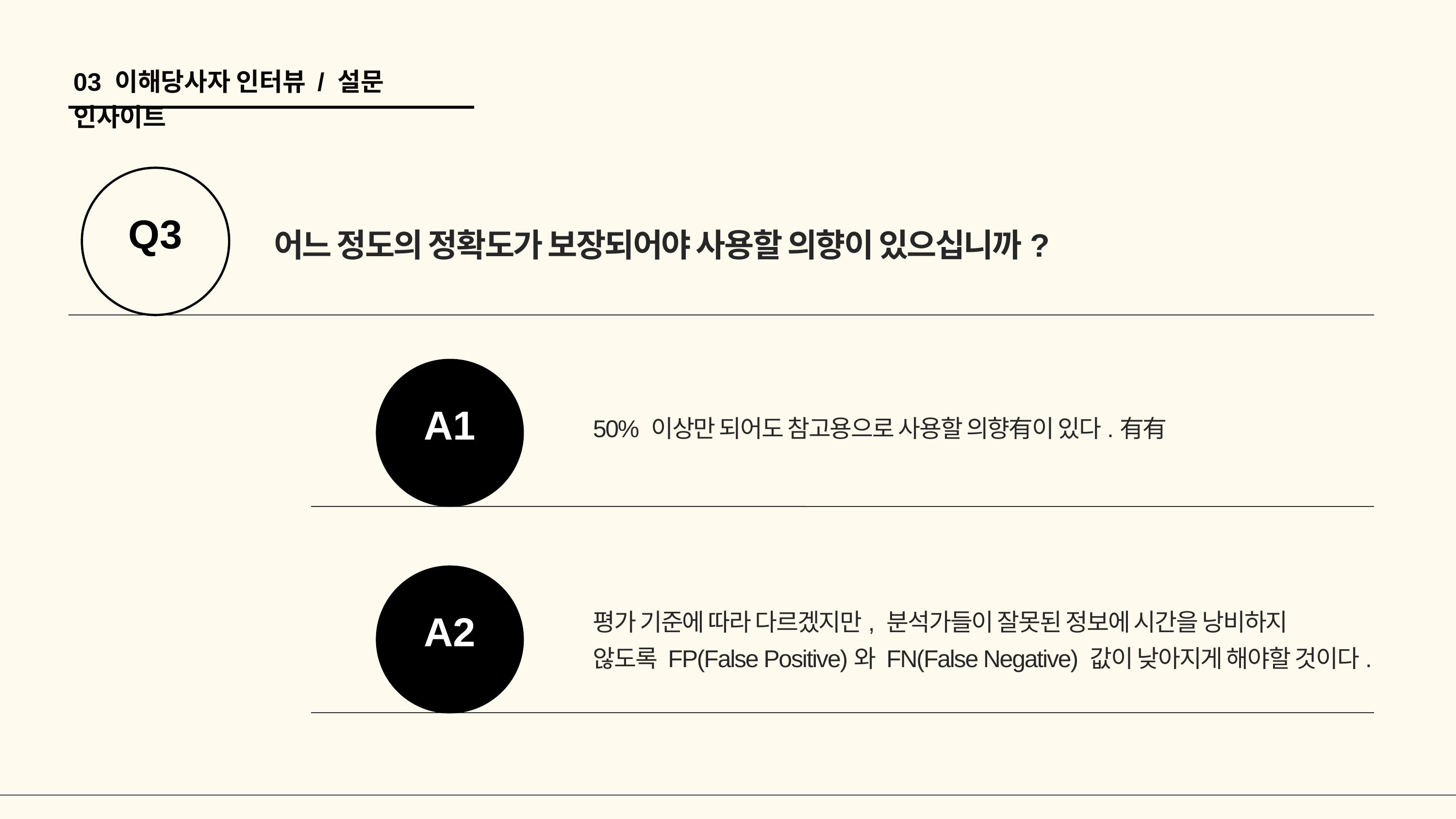

03 이해당사자 인터뷰 / 설문 인사이트

Q3
어느 정도의 정확도가 보장되어야 사용할 의향이 있으십니까?

A1
50% 이상만 되어도 참고용으로 사용할 의향有이 있다.有有

A2
평가 기준에 따라 다르겠지만, 분석가들이 잘못된 정보에 시간을 낭비하지
않도록 FP(False Positive)와 FN(False Negative) 값이 낮아지게 해야할 것이다.